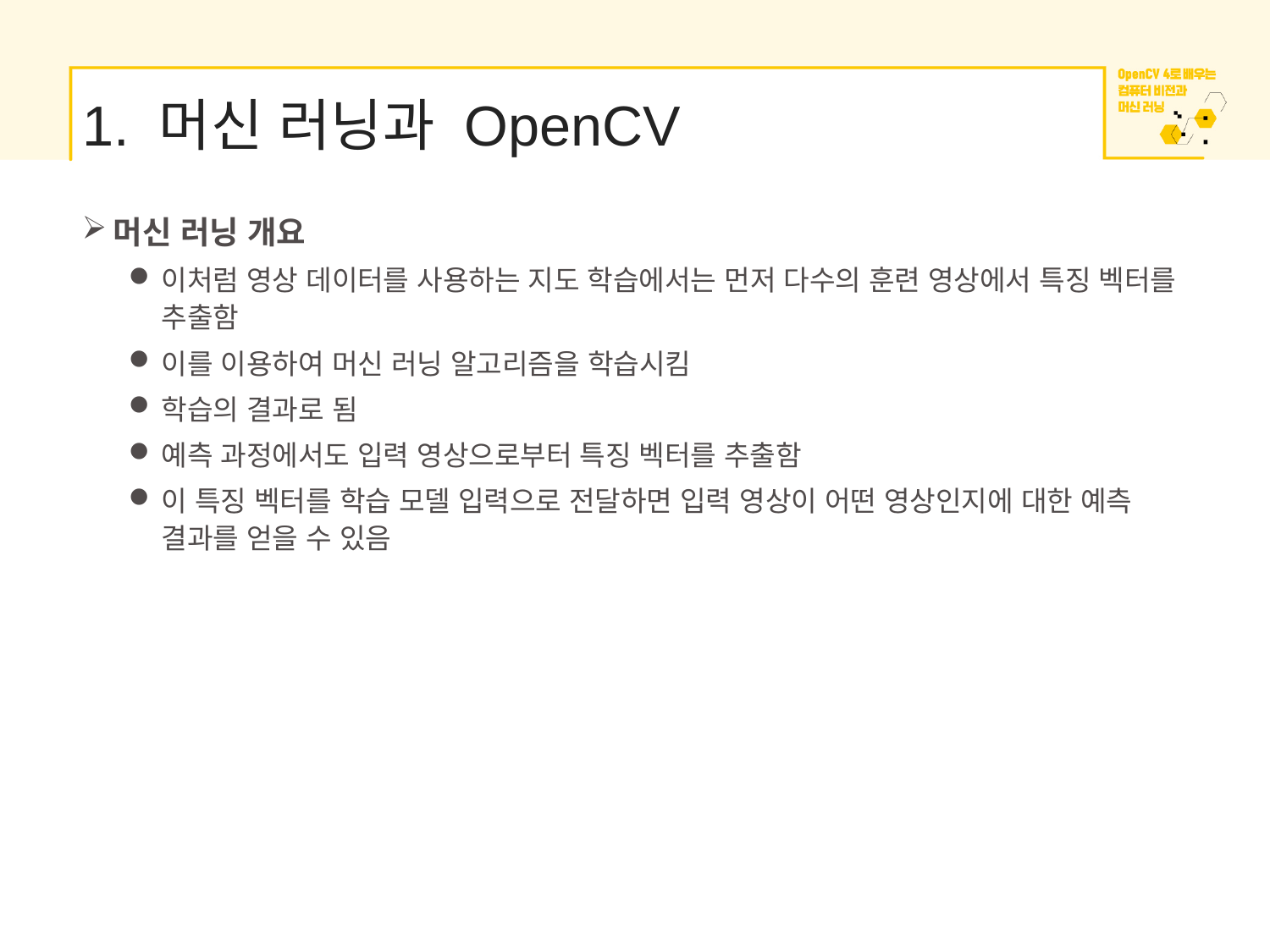

# 1. 머신 러닝과 OpenCV
머신 러닝 개요
이처럼 영상 데이터를 사용하는 지도 학습에서는 먼저 다수의 훈련 영상에서 특징 벡터를 추출함
이를 이용하여 머신 러닝 알고리즘을 학습시킴
학습의 결과로 됨
예측 과정에서도 입력 영상으로부터 특징 벡터를 추출함
이 특징 벡터를 학습 모델 입력으로 전달하면 입력 영상이 어떤 영상인지에 대한 예측 결과를 얻을 수 있음